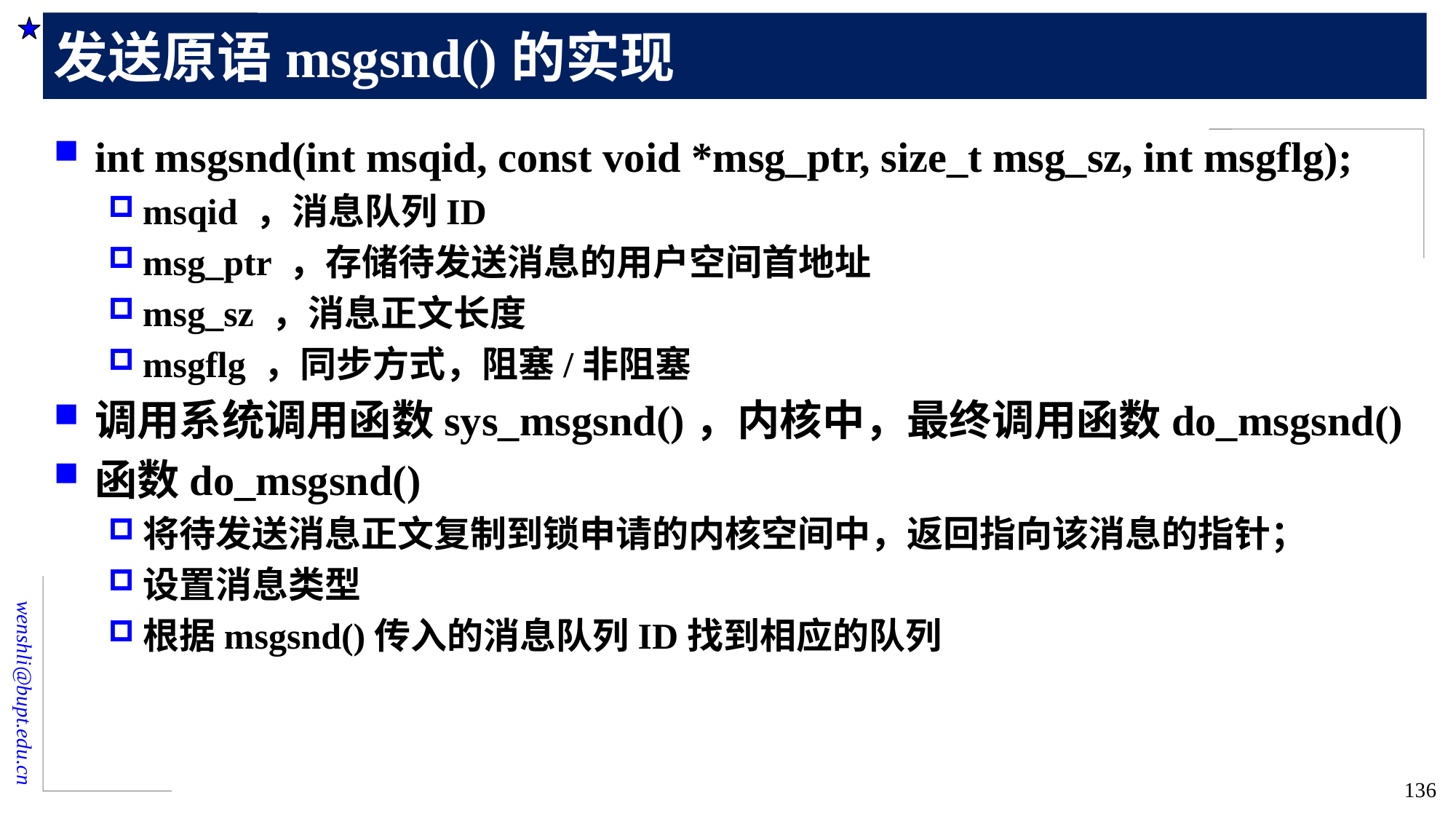

# 发送原语msgsnd()的实现
int msgsnd(int msqid, const void *msg_ptr, size_t msg_sz, int msgflg);
msqid ，消息队列ID
msg_ptr ，存储待发送消息的用户空间首地址
msg_sz ，消息正文长度
msgflg ，同步方式，阻塞/非阻塞
调用系统调用函数sys_msgsnd()，内核中，最终调用函数do_msgsnd()
函数do_msgsnd()
将待发送消息正文复制到锁申请的内核空间中，返回指向该消息的指针；
设置消息类型
根据msgsnd()传入的消息队列ID找到相应的队列
136